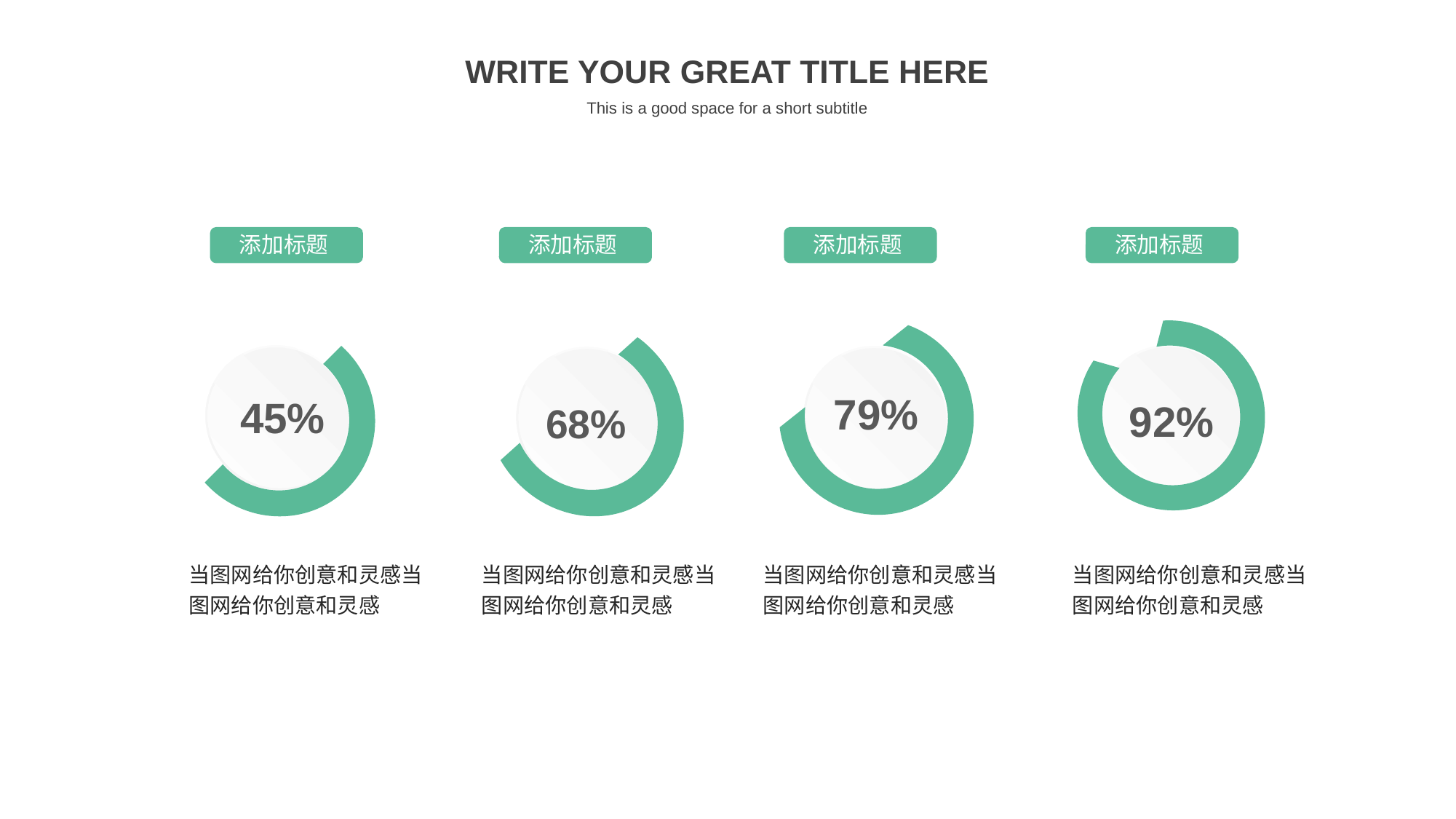

WRITE YOUR GREAT TITLE HERE
This is a good space for a short subtitle
添加标题

添加标题

添加标题

添加标题

92%

45%

79%

68%

当图网给你创意和灵感当图网给你创意和灵感
当图网给你创意和灵感当图网给你创意和灵感
当图网给你创意和灵感当图网给你创意和灵感
当图网给你创意和灵感当图网给你创意和灵感